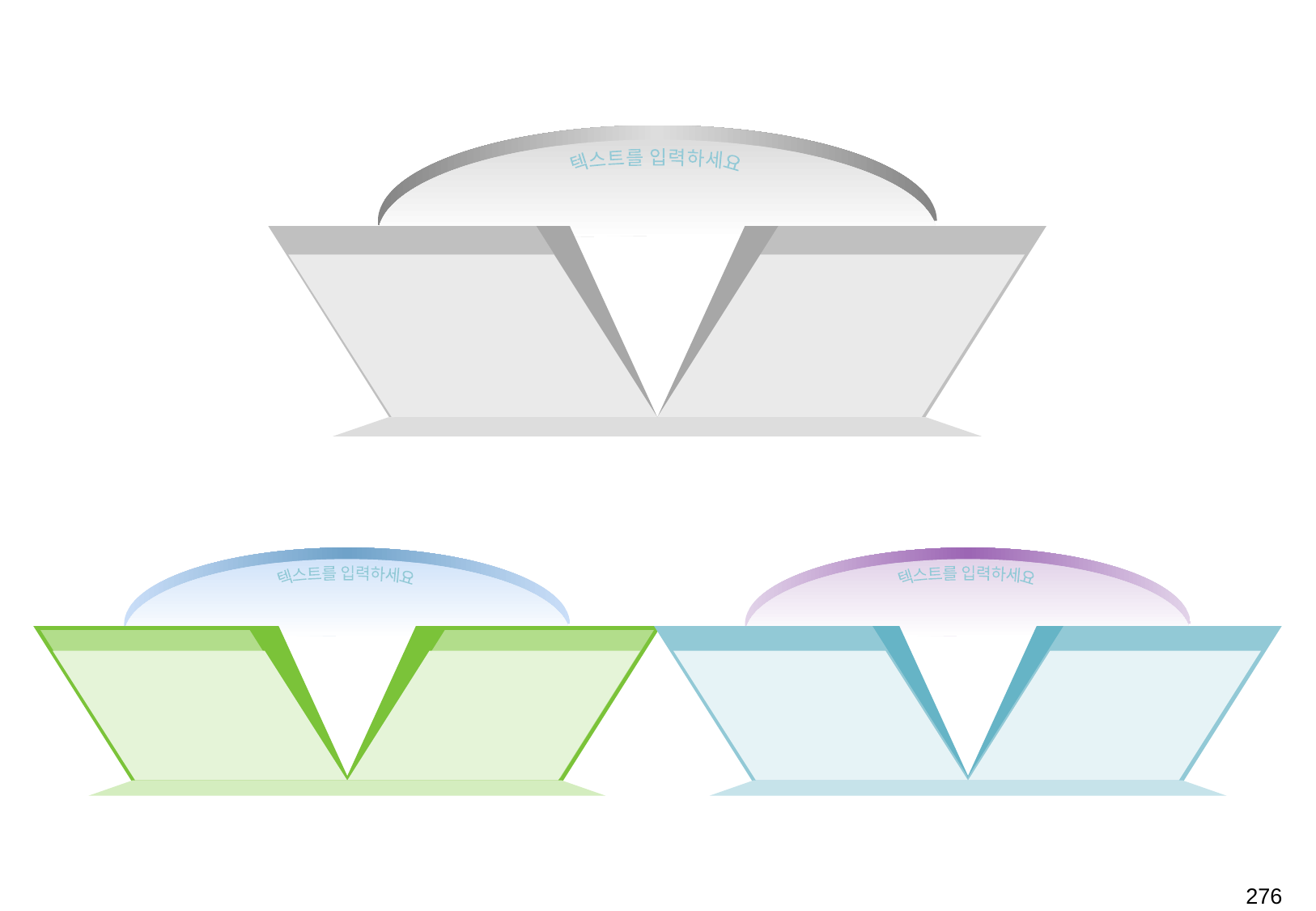

텍스트를 입력하세요

텍스트를 입력하세요
텍스트를 입력하세요

276